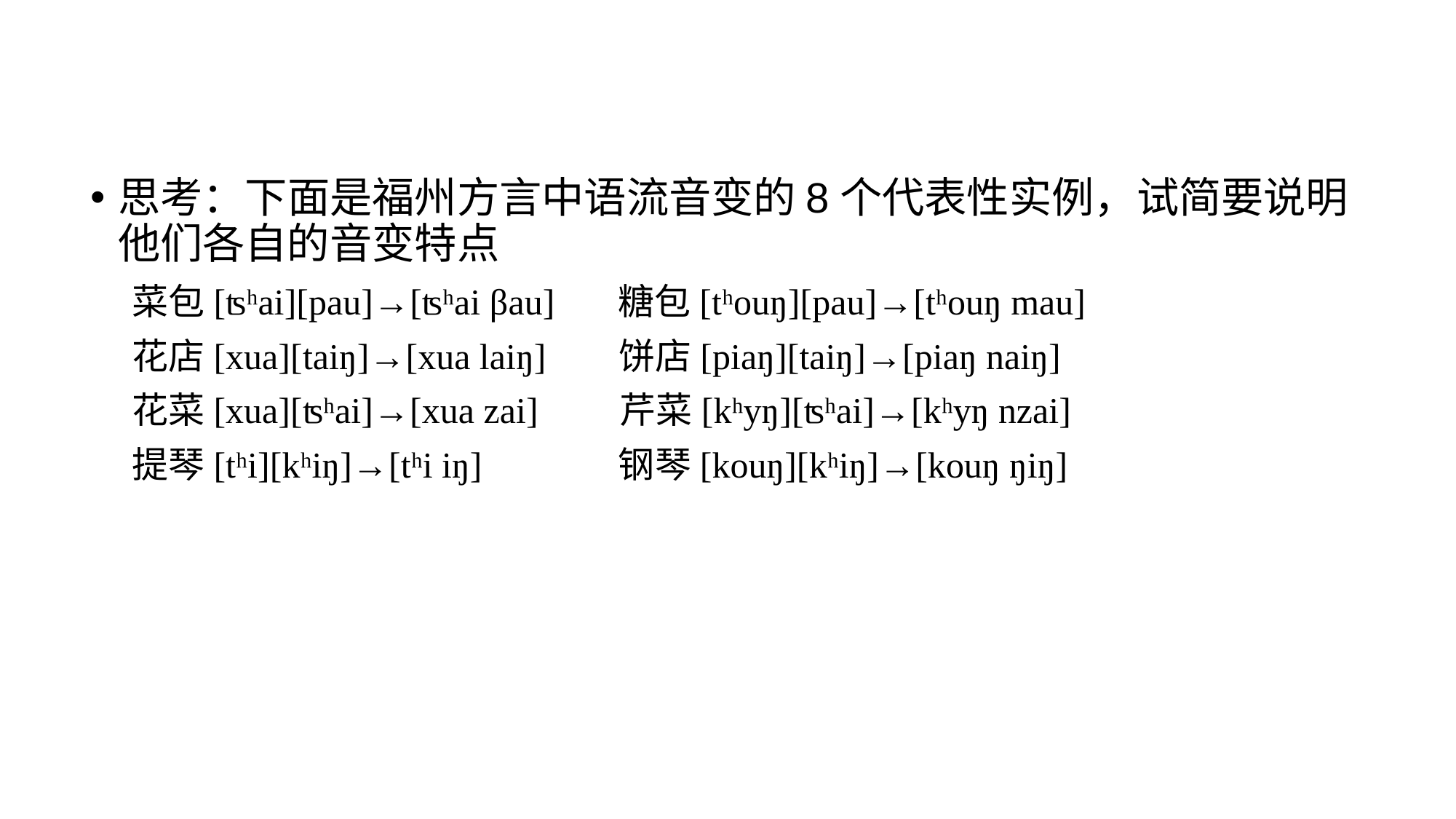

思考：下面是福州方言中语流音变的8个代表性实例，试简要说明他们各自的音变特点
    菜包[ʦʰai][pau]→[ʦʰai βau]      糖包[tʰouŋ][pau]→[tʰouŋ mau]
    花店[xua][taiŋ]→[xua laiŋ]       饼店[piaŋ][taiŋ]→[piaŋ naiŋ]
    花菜[xua][ʦʰai]→[xua zai]        芹菜[kʰyŋ][ʦʰai]→[kʰyŋ nzai]
    提琴[tʰi][kʰiŋ]→[tʰi iŋ]              钢琴[kouŋ][kʰiŋ]→[kouŋ ŋiŋ]